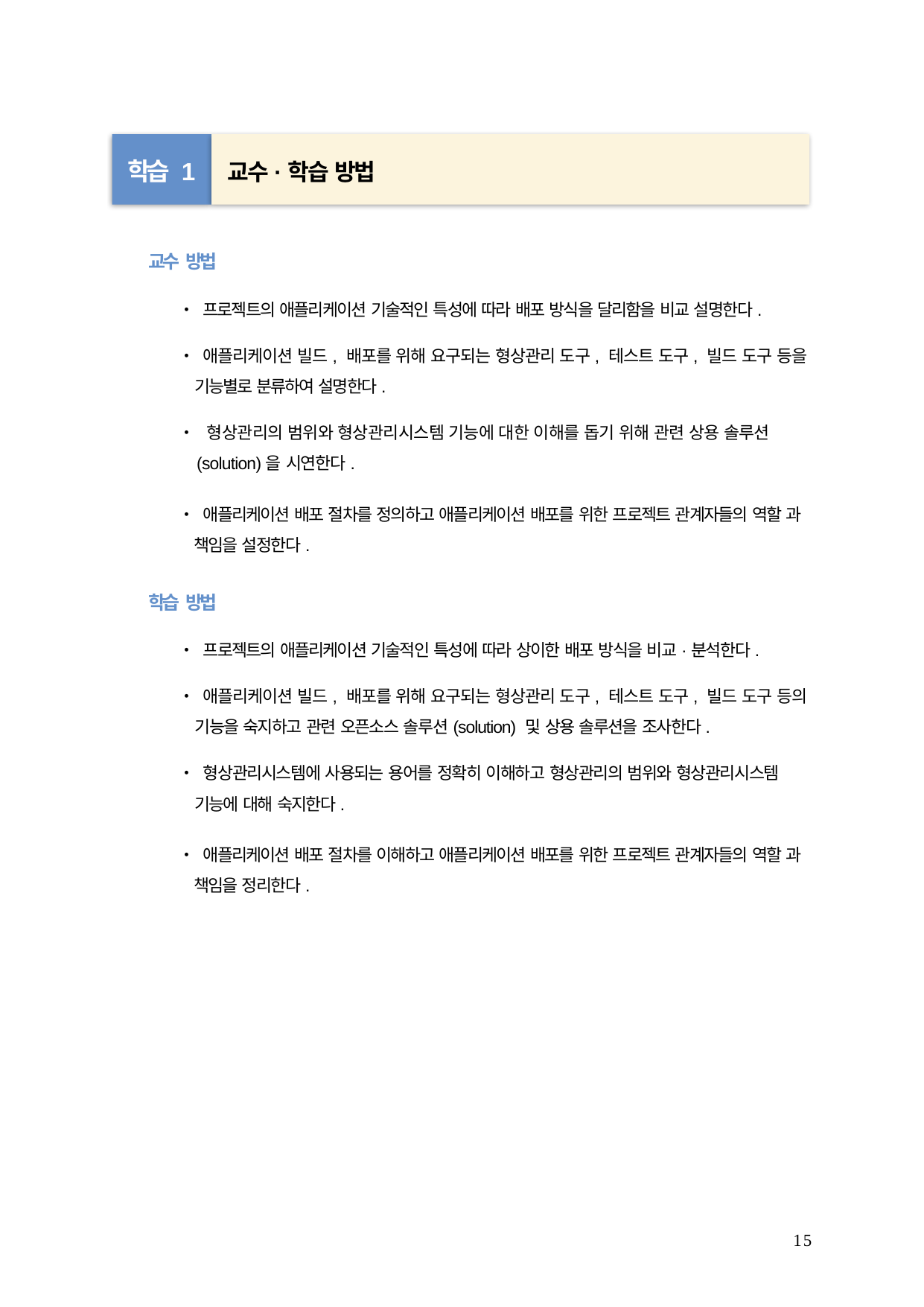

학습 1	교수·학습 방법
교수 방법

• 프로젝트의 애플리케이션 기술적인 특성에 따라 배포 방식을 달리함을 비교 설명한다.

• 애플리케이션 빌드, 배포를 위해 요구되는 형상관리 도구, 테스트 도구, 빌드 도구 등을

기능별로 분류하여 설명한다.

•  형상관리의 범위와 형상관리시스템 기능에 대한 이해를 돕기 위해 관련 상용 솔루션

(solution)을 시연한다.

• 애플리케이션 배포 절차를 정의하고 애플리케이션 배포를 위한 프로젝트 관계자들의 역할 과 책임을 설정한다.

학습 방법

• 프로젝트의 애플리케이션 기술적인 특성에 따라 상이한 배포 방식을 비교·분석한다.

• 애플리케이션 빌드, 배포를 위해 요구되는 형상관리 도구, 테스트 도구, 빌드 도구 등의

기능을 숙지하고 관련 오픈소스 솔루션(solution) 및 상용 솔루션을 조사한다.

• 형상관리시스템에 사용되는 용어를 정확히 이해하고 형상관리의 범위와 형상관리시스템

기능에 대해 숙지한다.

• 애플리케이션 배포 절차를 이해하고 애플리케이션 배포를 위한 프로젝트 관계자들의 역할 과 책임을 정리한다.

15